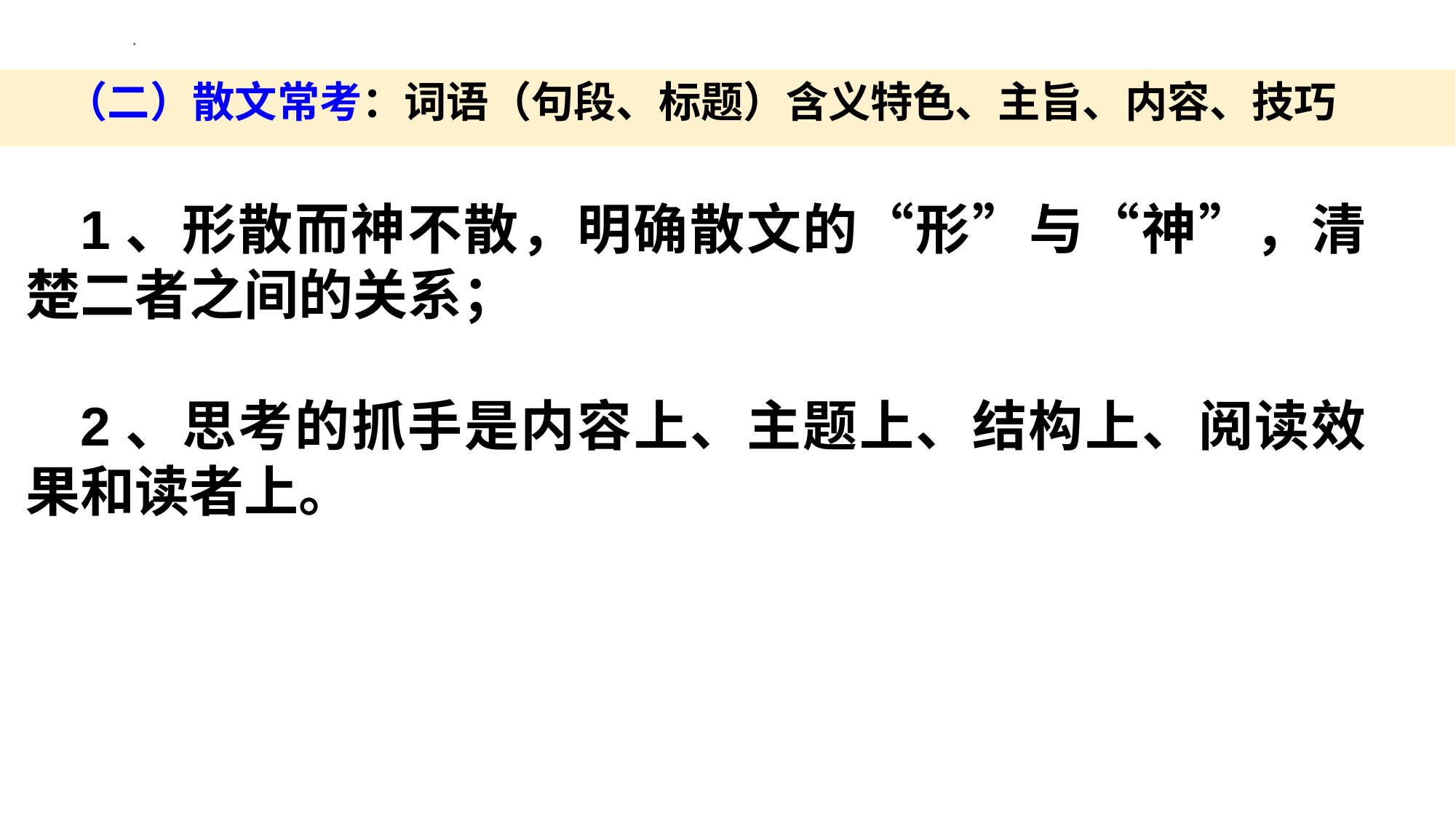

（二）散文常考：词语（句段、标题）含义特色、主旨、内容、技巧

1、形散而神不散，明确散文的“形”与“神”，清楚二者之间的关系；

2、思考的抓手是内容上、主题上、结构上、阅读效果和读者上。